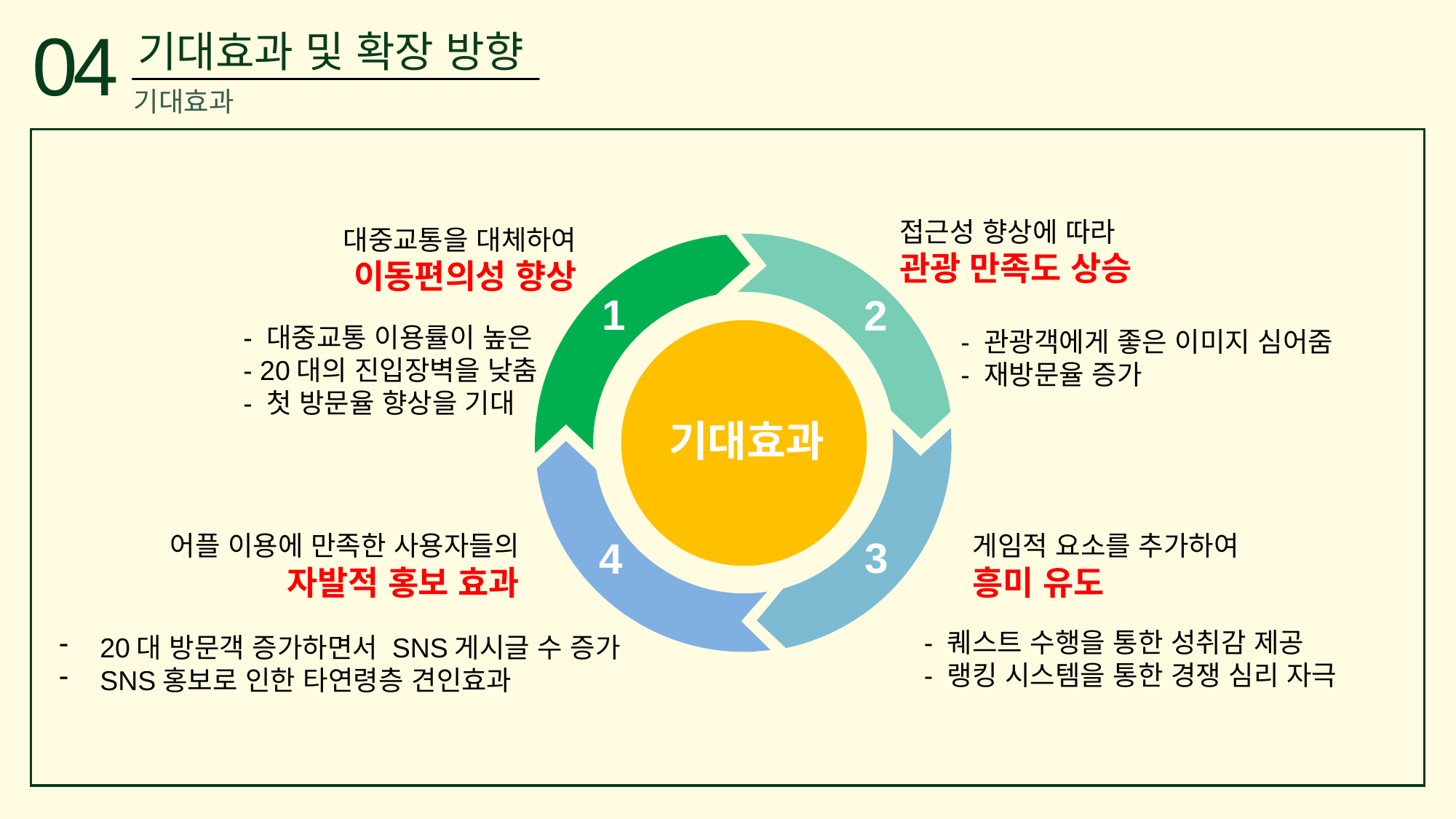

04
기대효과 및 확장 방향
기대효과

접근성 향상에 따라
관광 만족도 상승
대중교통을 대체하여
이동편의성 향상

1
2
- 대중교통 이용률이 높은
- 20대의 진입장벽을 낮춤
- 첫 방문율 향상을 기대
- 관광객에게 좋은 이미지 심어줌
- 재방문율 증가
기대효과
어플 이용에 만족한 사용자들의
 자발적 홍보 효과
게임적 요소를 추가하여
흥미 유도
3
4

20대 방문객 증가하면서 SNS게시글 수 증가
SNS홍보로 인한 타연령층 견인효과
 - 퀘스트 수행을 통한 성취감 제공
 - 랭킹 시스템을 통한 경쟁 심리 자극